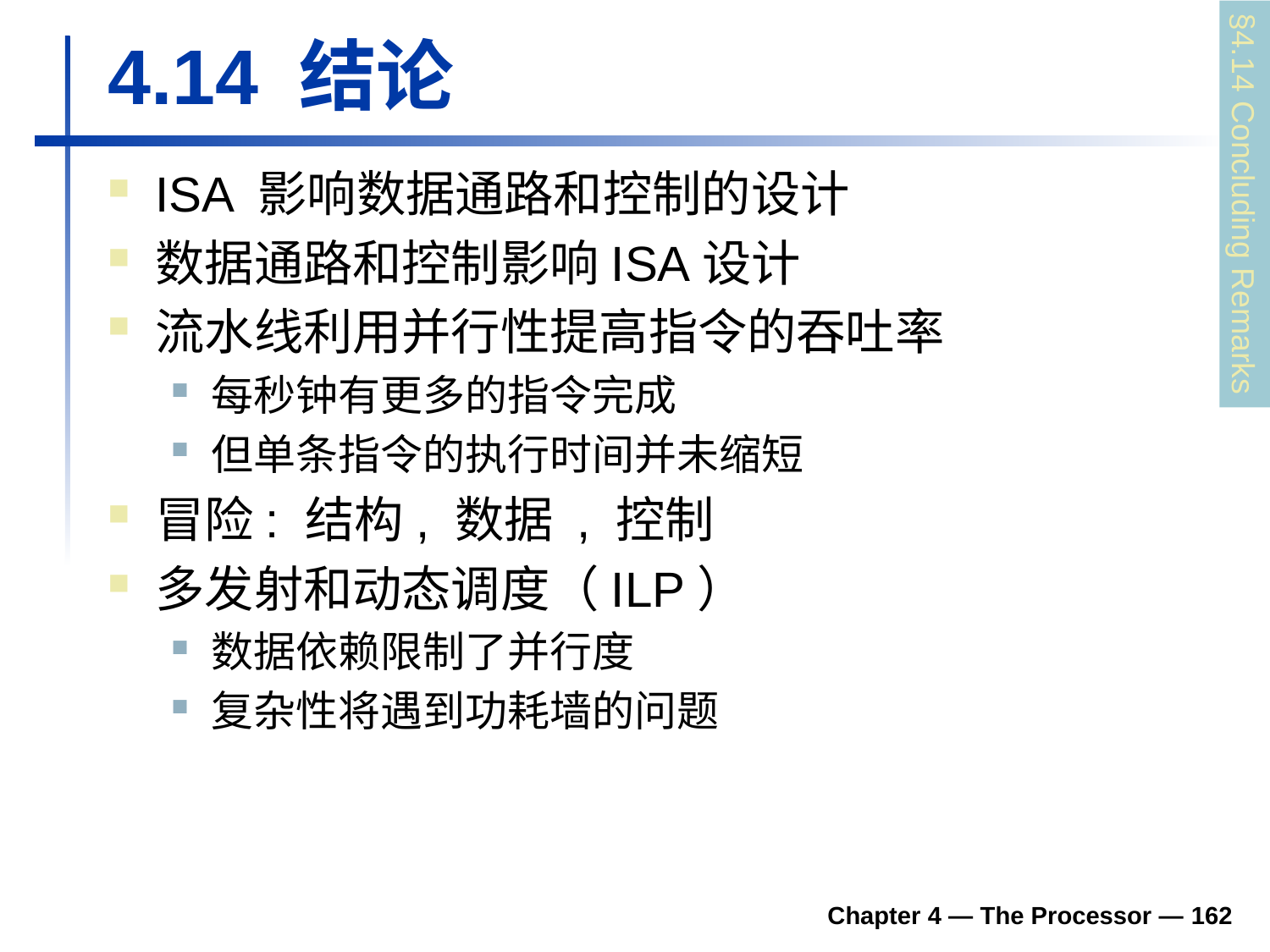

# 4.14 结论
ISA 影响数据通路和控制的设计
数据通路和控制影响ISA设计
流水线利用并行性提高指令的吞吐率
每秒钟有更多的指令完成
但单条指令的执行时间并未缩短
冒险: 结构, 数据 , 控制
多发射和动态调度（ILP）
数据依赖限制了并行度
复杂性将遇到功耗墙的问题
§4.14 Concluding Remarks
Chapter 4 — The Processor — 162